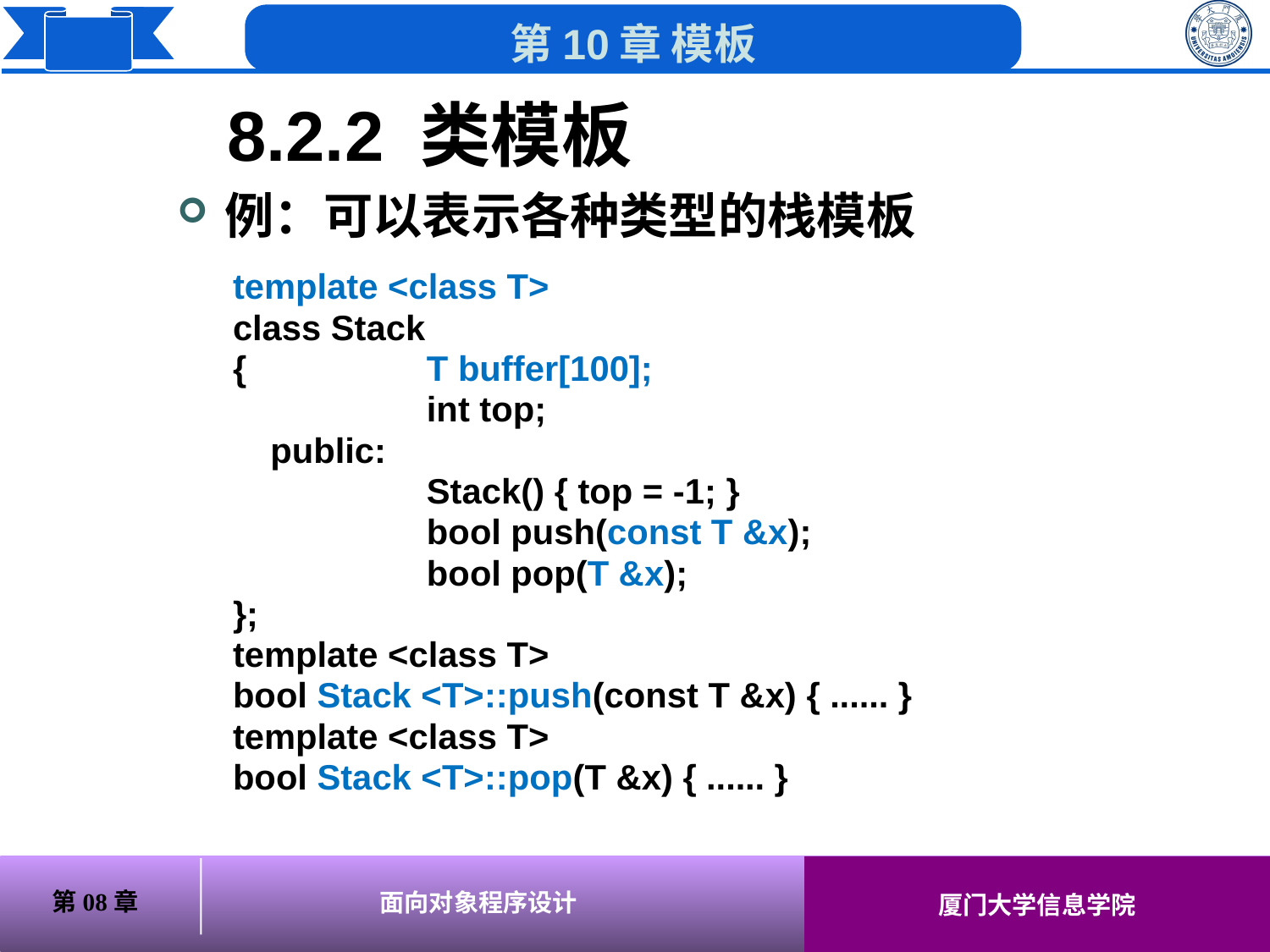

8.2.2 类模板
例：可以表示各种类型的栈模板
template <class T>
class Stack
{		   T buffer[100];
		   int top;
	public:
		   Stack() { top = -1; }
		   bool push(const T &x);
		   bool pop(T &x);
};
template <class T>
bool Stack <T>::push(const T &x) { ...... }
template <class T>
bool Stack <T>::pop(T &x) { ...... }
21